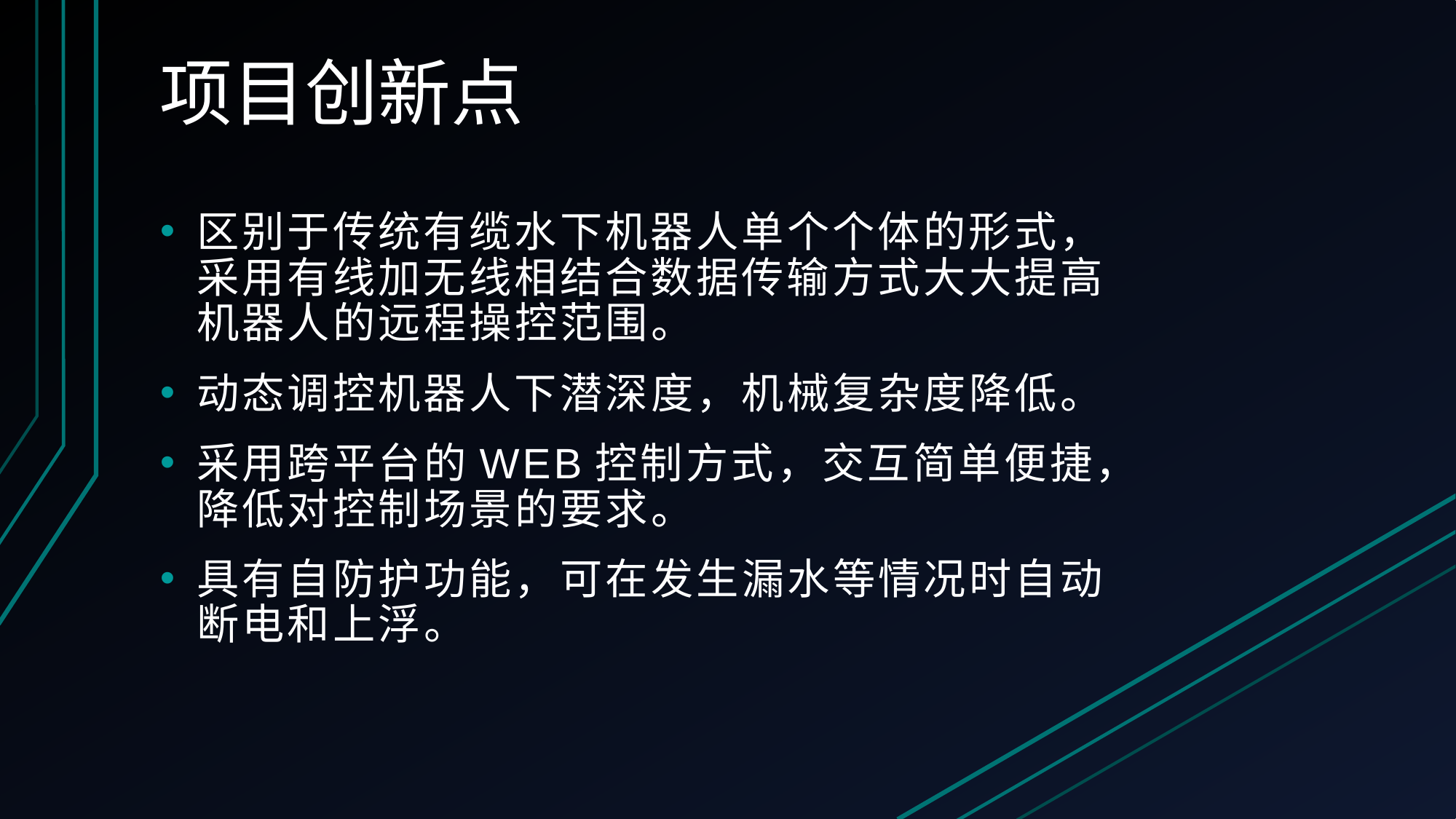

# 项目创新点
区别于传统有缆水下机器人单个个体的形式，采用有线加无线相结合数据传输方式大大提高机器人的远程操控范围。
动态调控机器人下潜深度，机械复杂度降低。
采用跨平台的web控制方式，交互简单便捷，降低对控制场景的要求。
具有自防护功能，可在发生漏水等情况时自动断电和上浮。